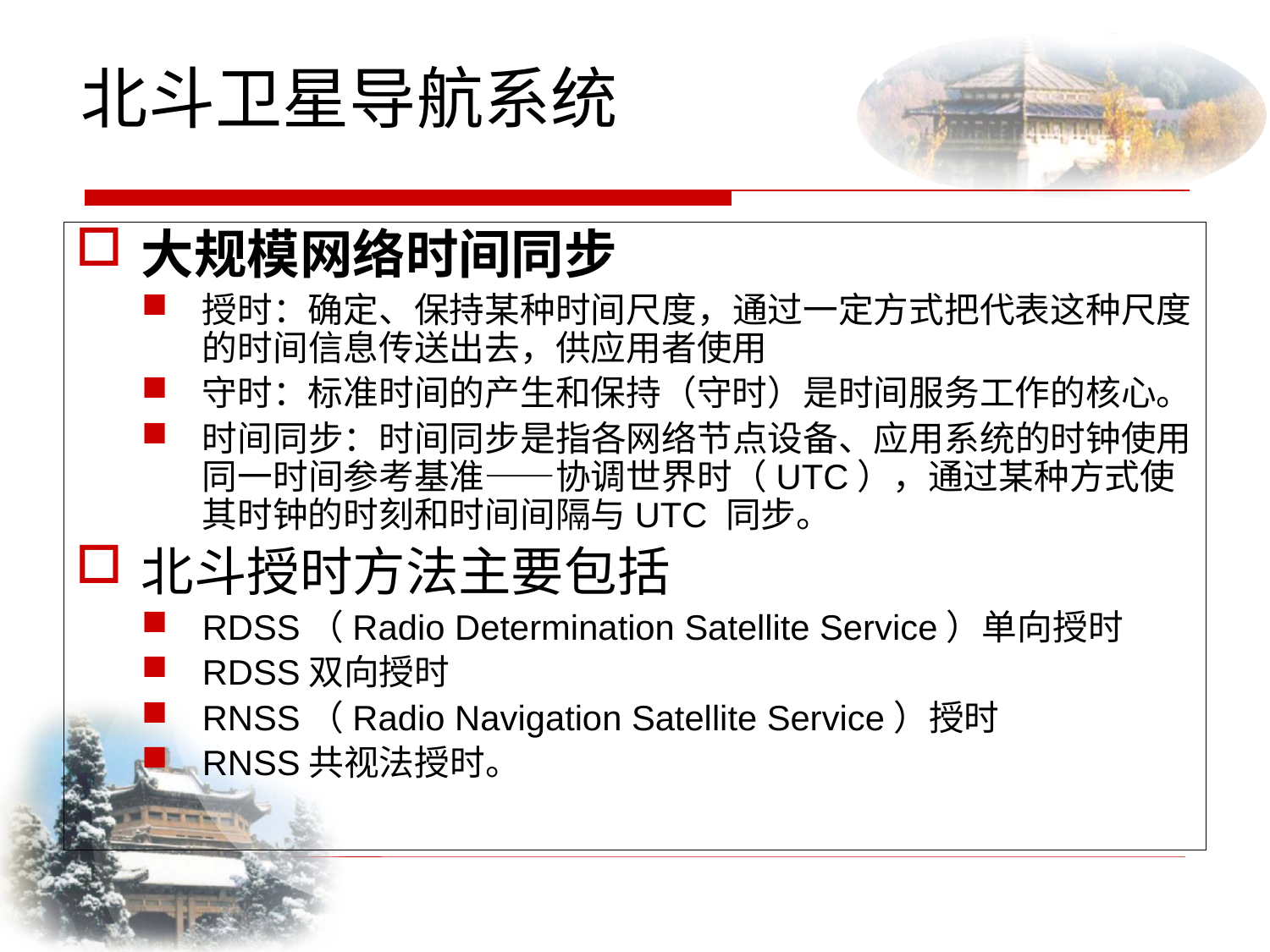

北斗卫星导航系统
大规模网络时间同步
授时：确定、保持某种时间尺度，通过一定方式把代表这种尺度的时间信息传送出去，供应用者使用
守时：标准时间的产生和保持（守时）是时间服务工作的核心。
时间同步：时间同步是指各网络节点设备、应用系统的时钟使用同一时间参考基准——协调世界时（UTC），通过某种方式使其时钟的时刻和时间间隔与UTC 同步。
北斗授时方法主要包括
RDSS（Radio Determination Satellite Service）单向授时
RDSS双向授时
RNSS（Radio Navigation Satellite Service）授时
RNSS共视法授时。